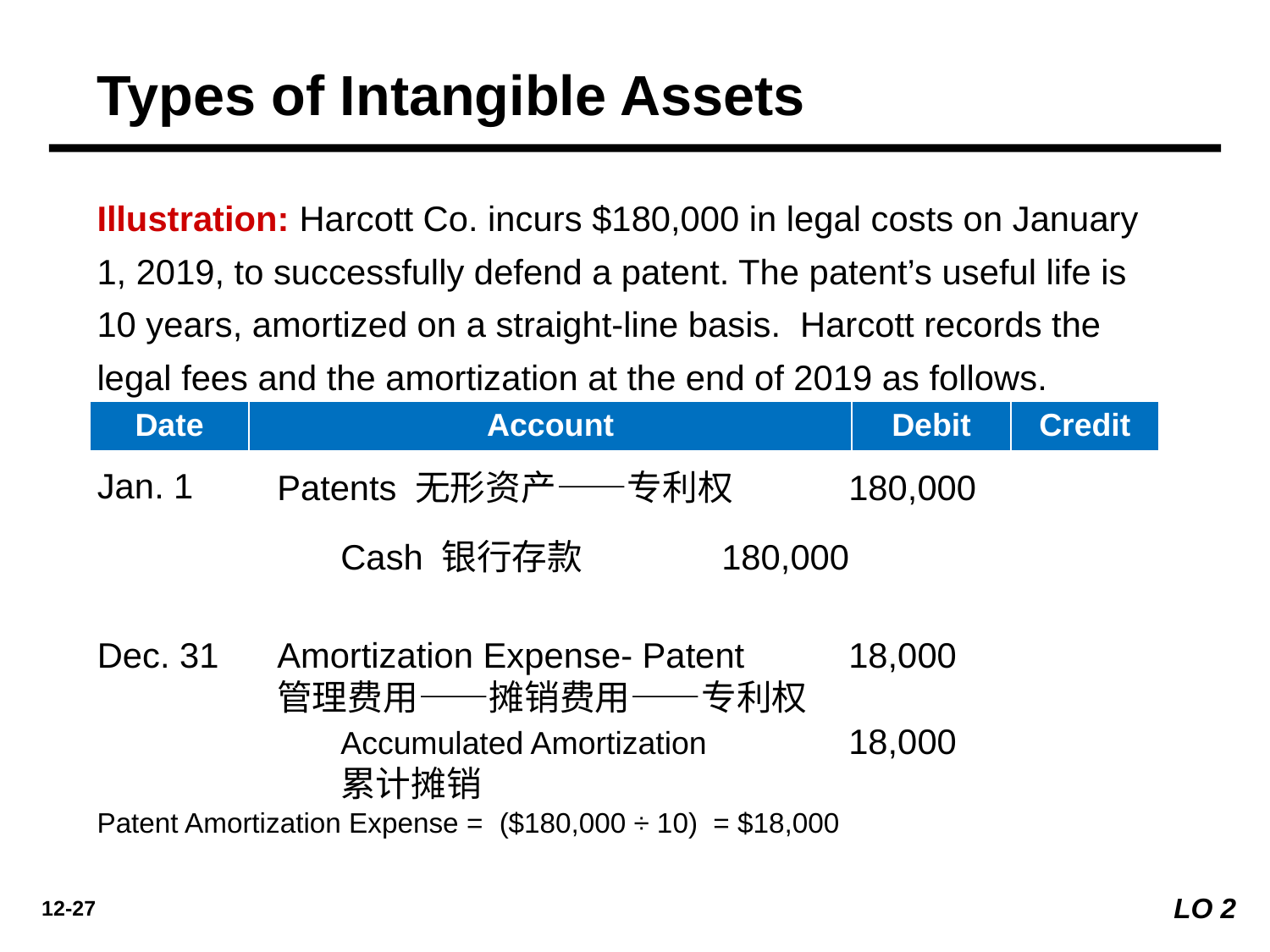

Types of Intangible Assets

Illustration: Harcott Co. incurs $180,000 in legal costs on January 1, 2019, to successfully defend a patent. The patent’s useful life is 10 years, amortized on a straight-line basis.  Harcott records the legal fees and the amortization at the end of 2019 as follows.
| Date | Account | Debit | Credit |
| --- | --- | --- | --- |
Jan. 1
Patents 无形资产——专利权	180,000
	Cash 银行存款		180,000
Dec. 31
Amortization Expense- Patent 	18,000
管理费用——摊销费用——专利权
	Accumulated Amortization		18,000
       累计摊销
Patent Amortization Expense =
($180,000 ÷ 10)  = $18,000
LO 2